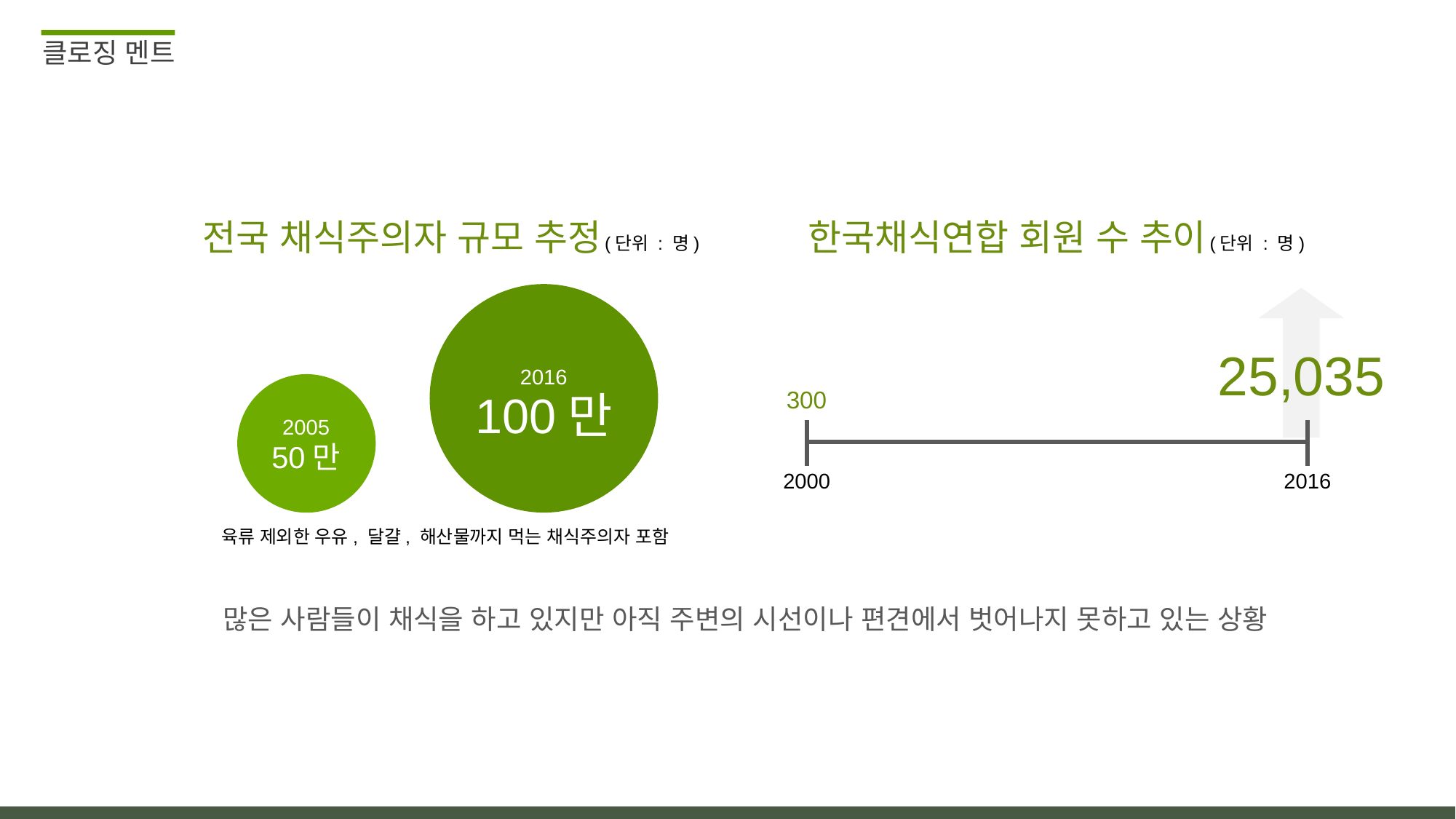

클로징 멘트
전국 채식주의자 규모 추정
(단위 : 명)

2016
100만

2005
50만
육류 제외한 우유, 달걀, 해산물까지 먹는 채식주의자 포함
한국채식연합 회원 수 추이
(단위 : 명)

25,035
300
2000
2016
많은 사람들이 채식을 하고 있지만 아직 주변의 시선이나 편견에서 벗어나지 못하고 있는 상황